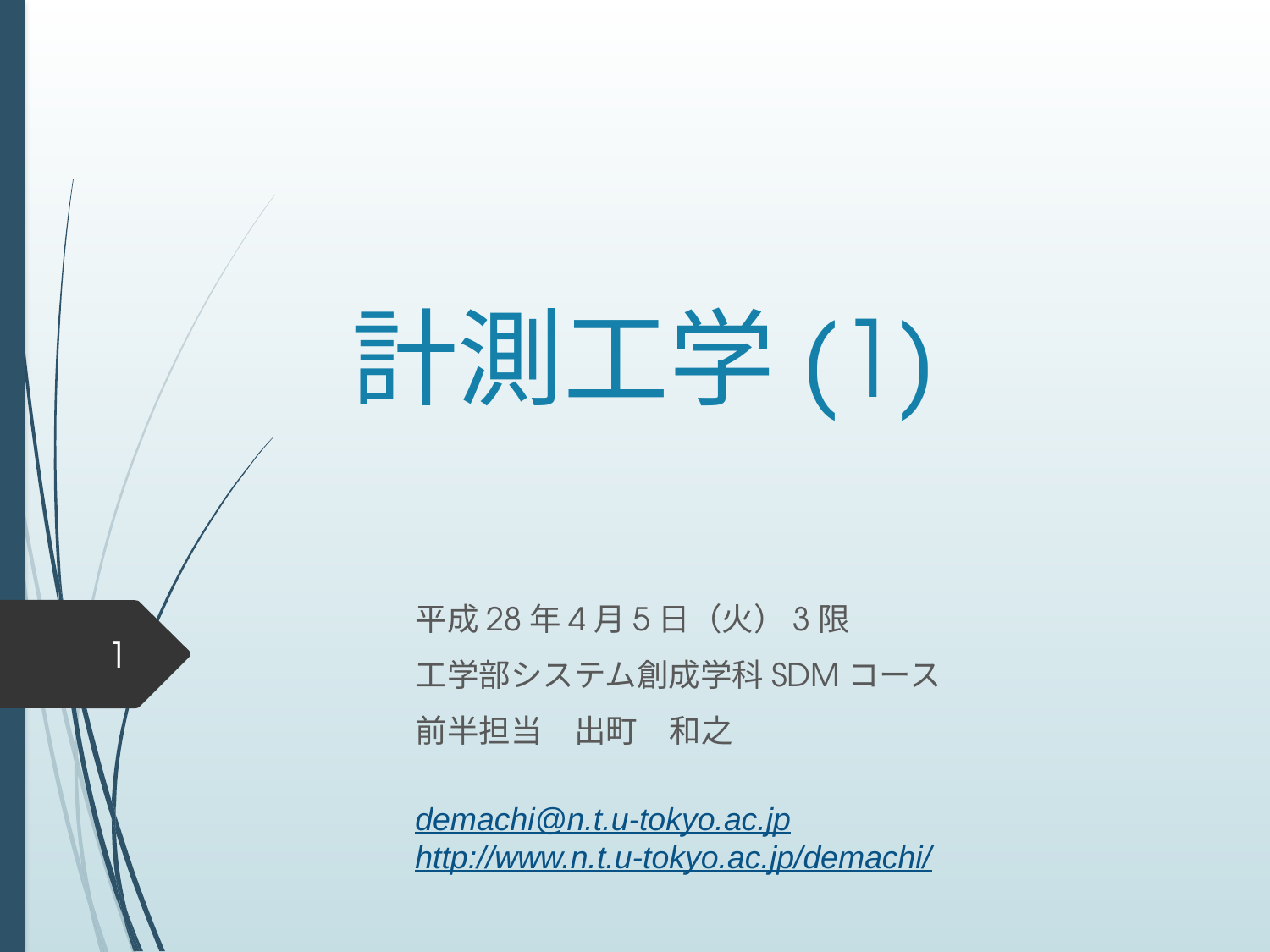

# 計測工学(1)

平成28年4月5日（火）3限
工学部システム創成学科SDMコース
前半担当　出町　和之
1
demachi@n.t.u-tokyo.ac.jp
http://www.n.t.u-tokyo.ac.jp/demachi/